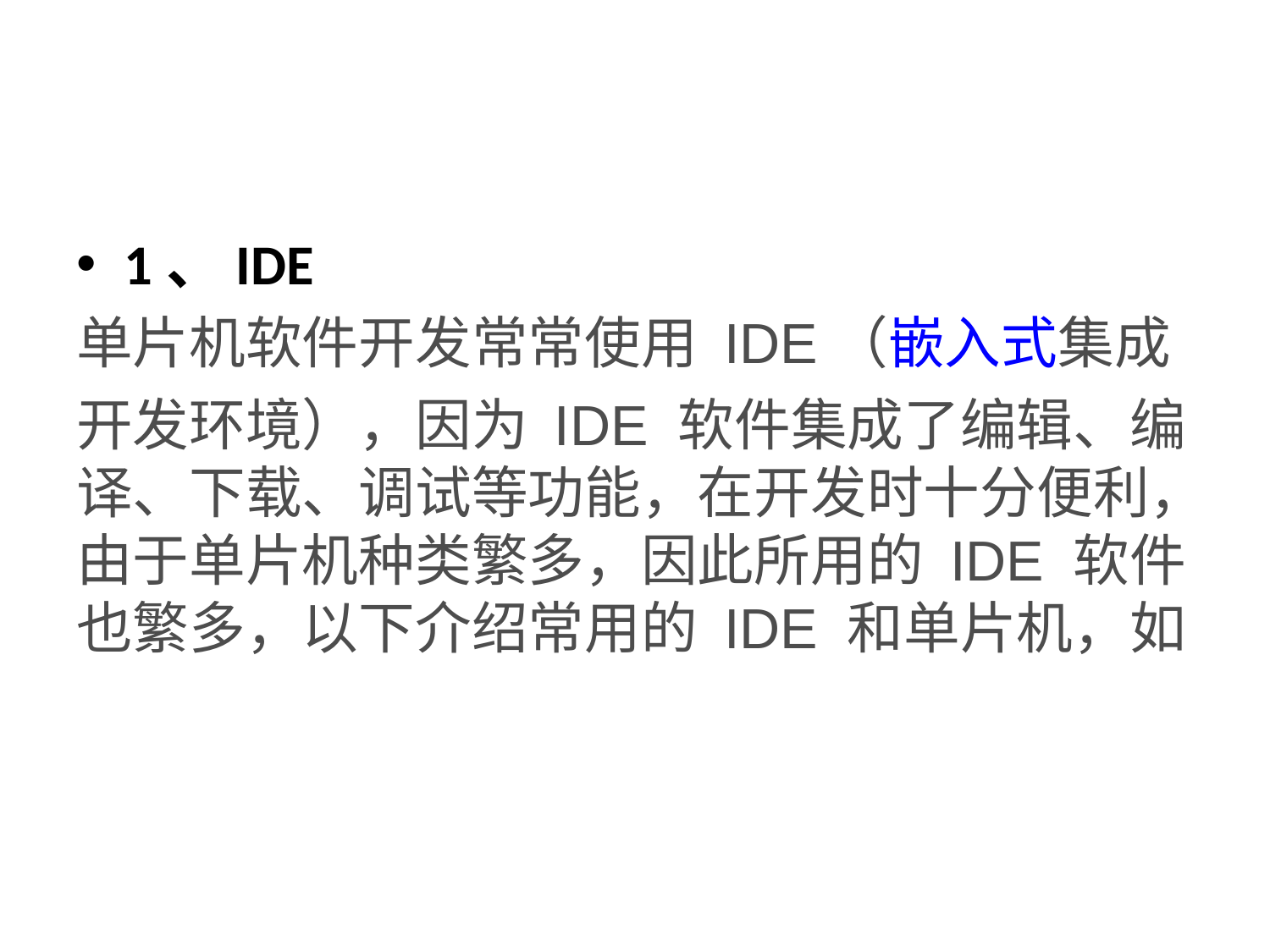

1、IDE
单片机软件开发常常使用 IDE（嵌入式集成开发环境），因为 IDE 软件集成了编辑、编译、下载、调试等功能，在开发时十分便利，由于单片机种类繁多，因此所用的 IDE 软件也繁多，以下介绍常用的 IDE 和单片机，如